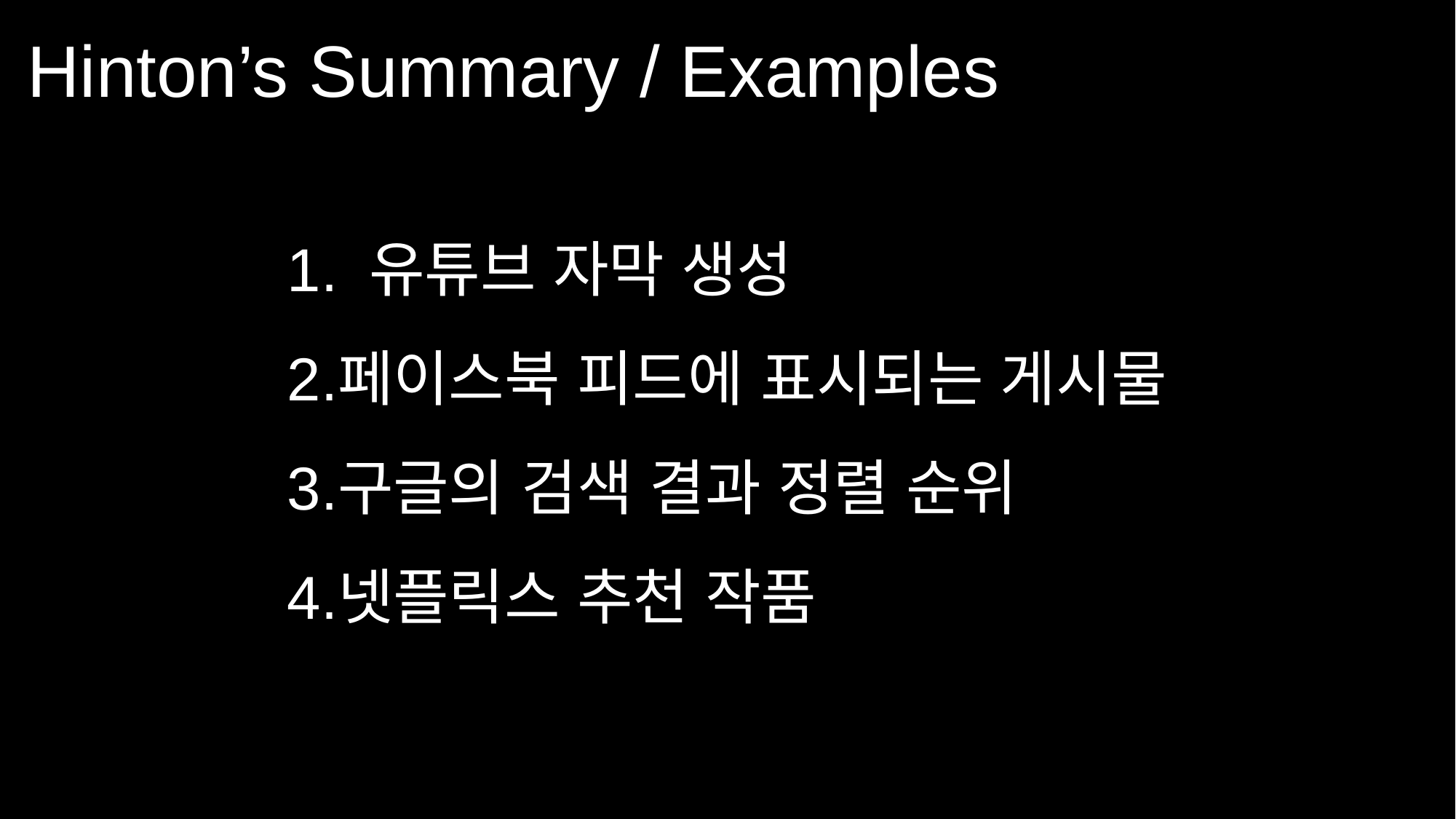

Hinton’s Summary / Examples
 유튜브 자막 생성
페이스북 피드에 표시되는 게시물
구글의 검색 결과 정렬 순위
넷플릭스 추천 작품